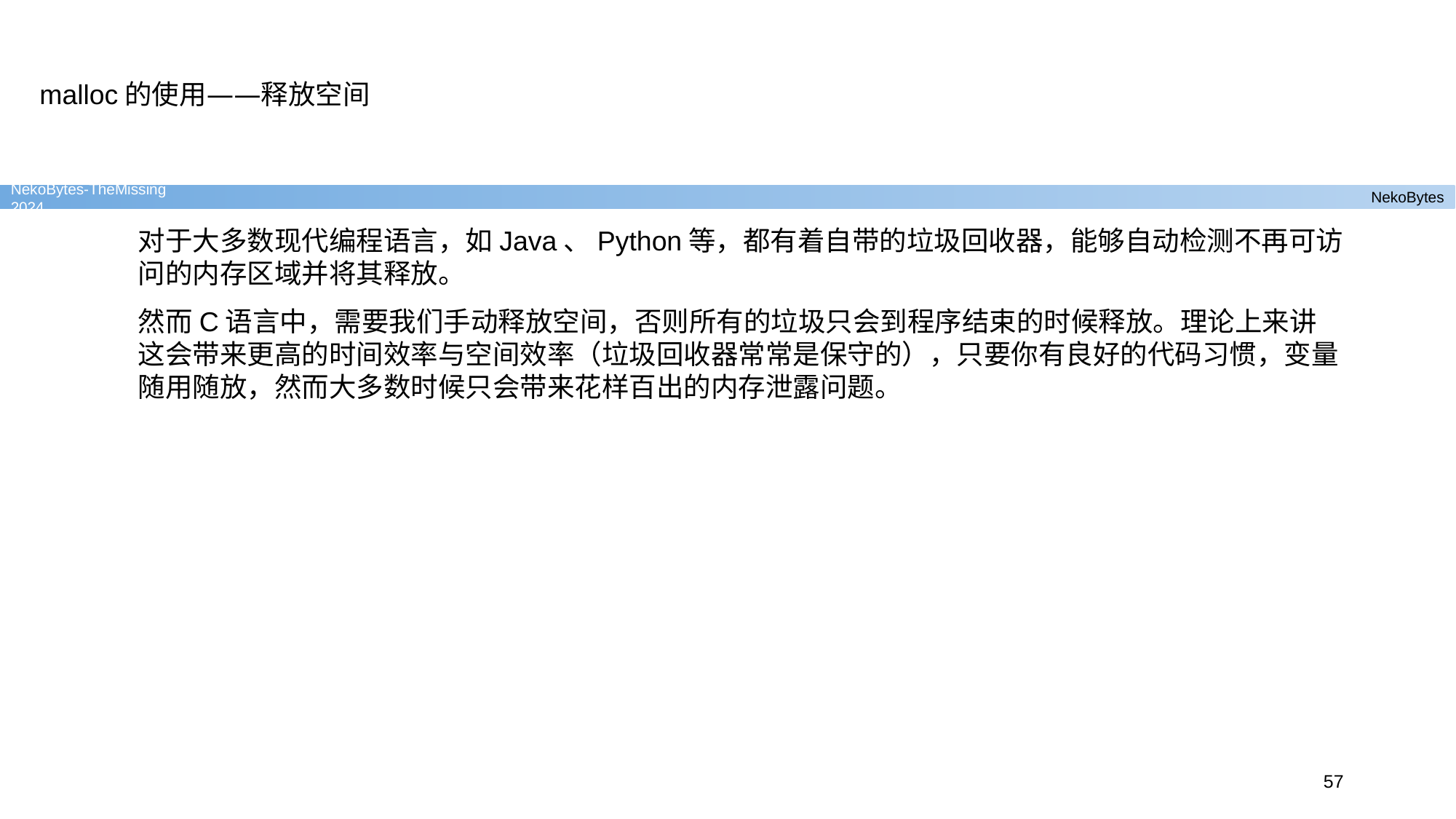

# malloc的使用——释放空间
对于大多数现代编程语言，如Java、Python等，都有着自带的垃圾回收器，能够自动检测不再可访问的内存区域并将其释放。
然而C语言中，需要我们手动释放空间，否则所有的垃圾只会到程序结束的时候释放。理论上来讲这会带来更高的时间效率与空间效率（垃圾回收器常常是保守的），只要你有良好的代码习惯，变量随用随放，然而大多数时候只会带来花样百出的内存泄露问题。
57